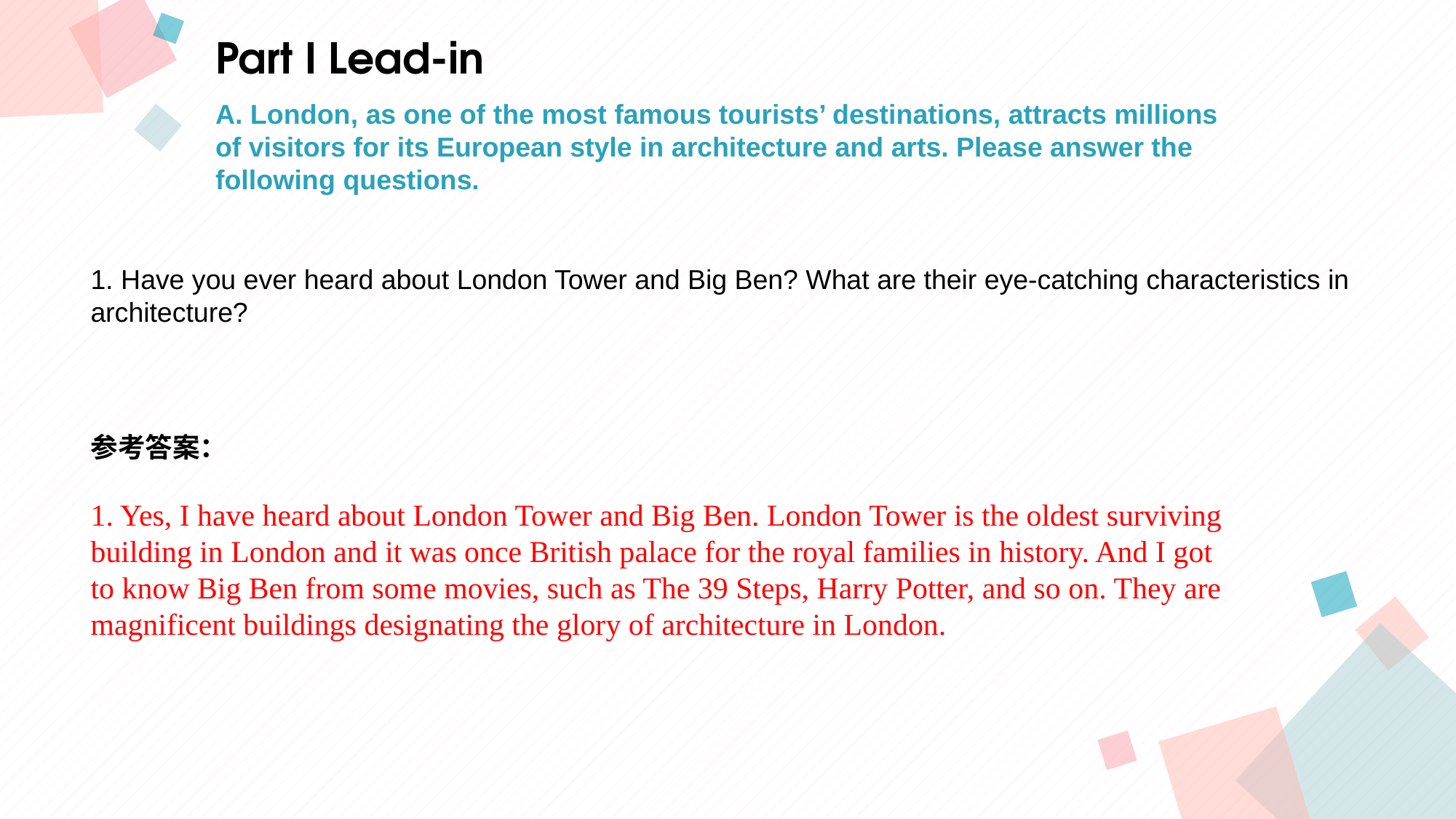

Part I Lead-in
A. London, as one of the most famous tourists’ destinations, attracts millions
of visitors for its European style in architecture and arts. Please answer the
following questions.
1. Have you ever heard about London Tower and Big Ben? What are their eye-catching characteristics in architecture?
参考答案：

1. Yes, I have heard about London Tower and Big Ben. London Tower is the oldest surviving
building in London and it was once British palace for the royal families in history. And I got
to know Big Ben from some movies, such as The 39 Steps, Harry Potter, and so on. They are magnificent buildings designating the glory of architecture in London.